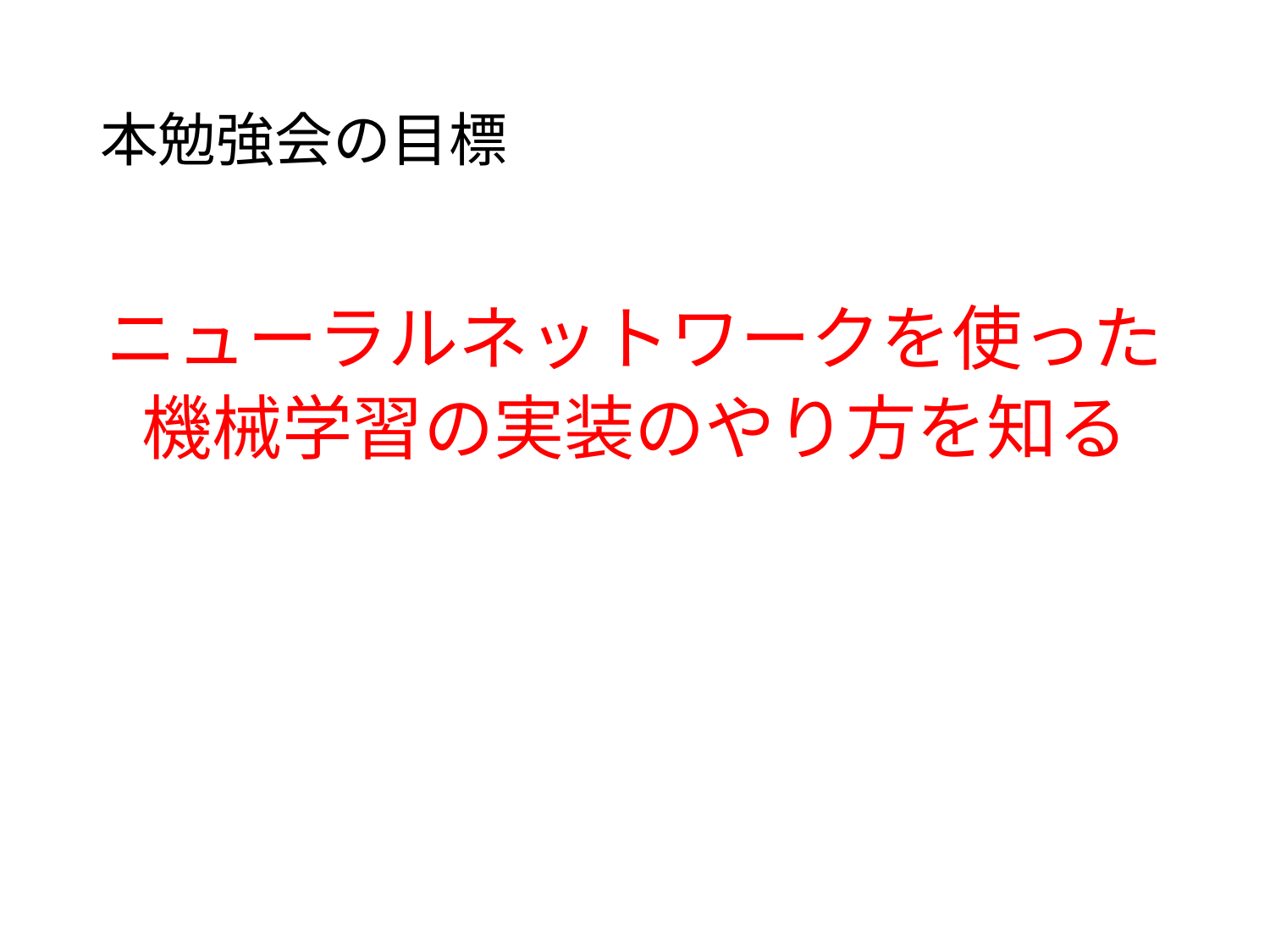

# 本勉強会の目標
ニューラルネットワークを使った
機械学習の実装のやり方を知る